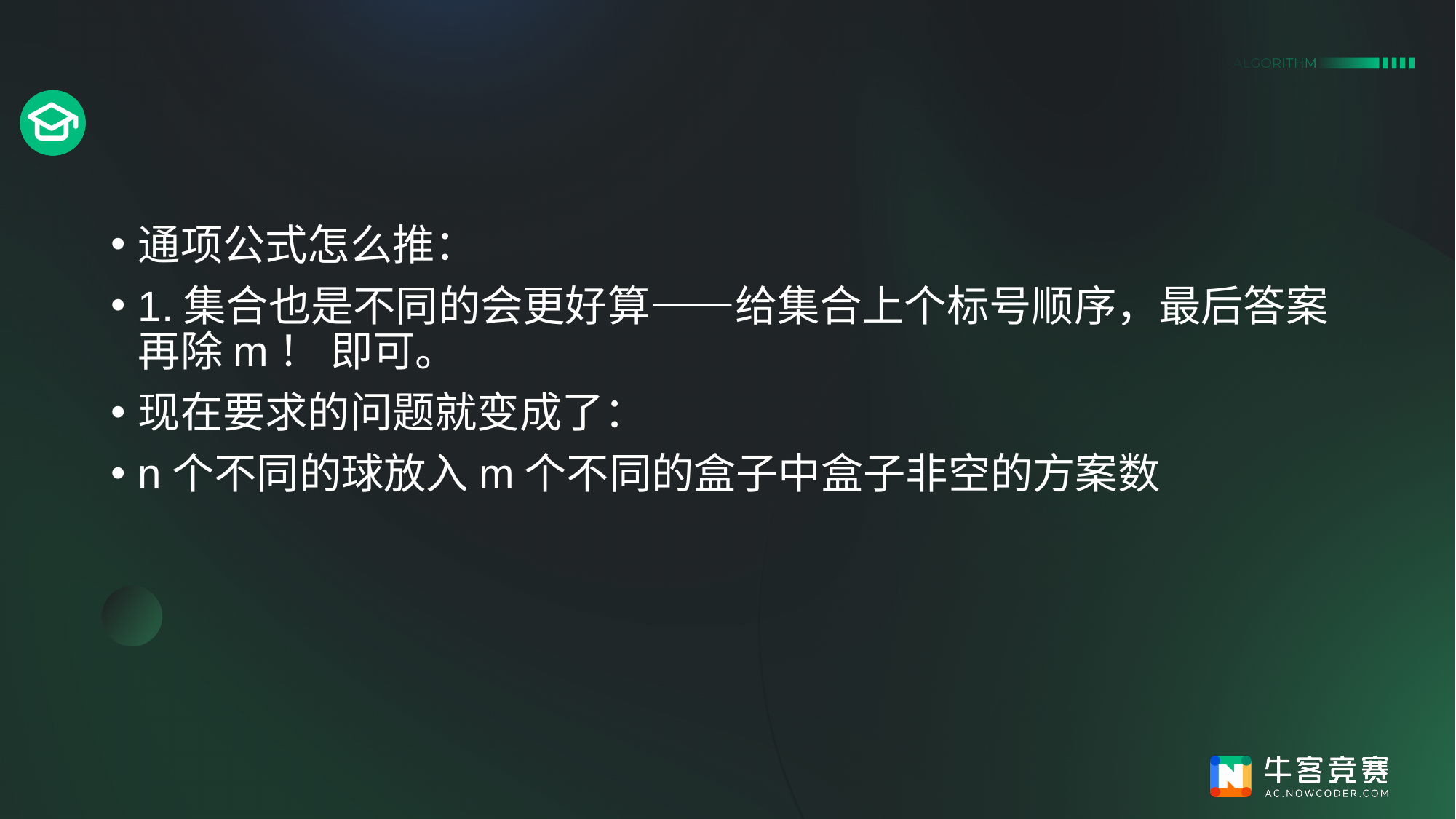

#
通项公式怎么推：
1.集合也是不同的会更好算——给集合上个标号顺序，最后答案再除m！ 即可。
现在要求的问题就变成了：
n个不同的球放入m个不同的盒子中盒子非空的方案数